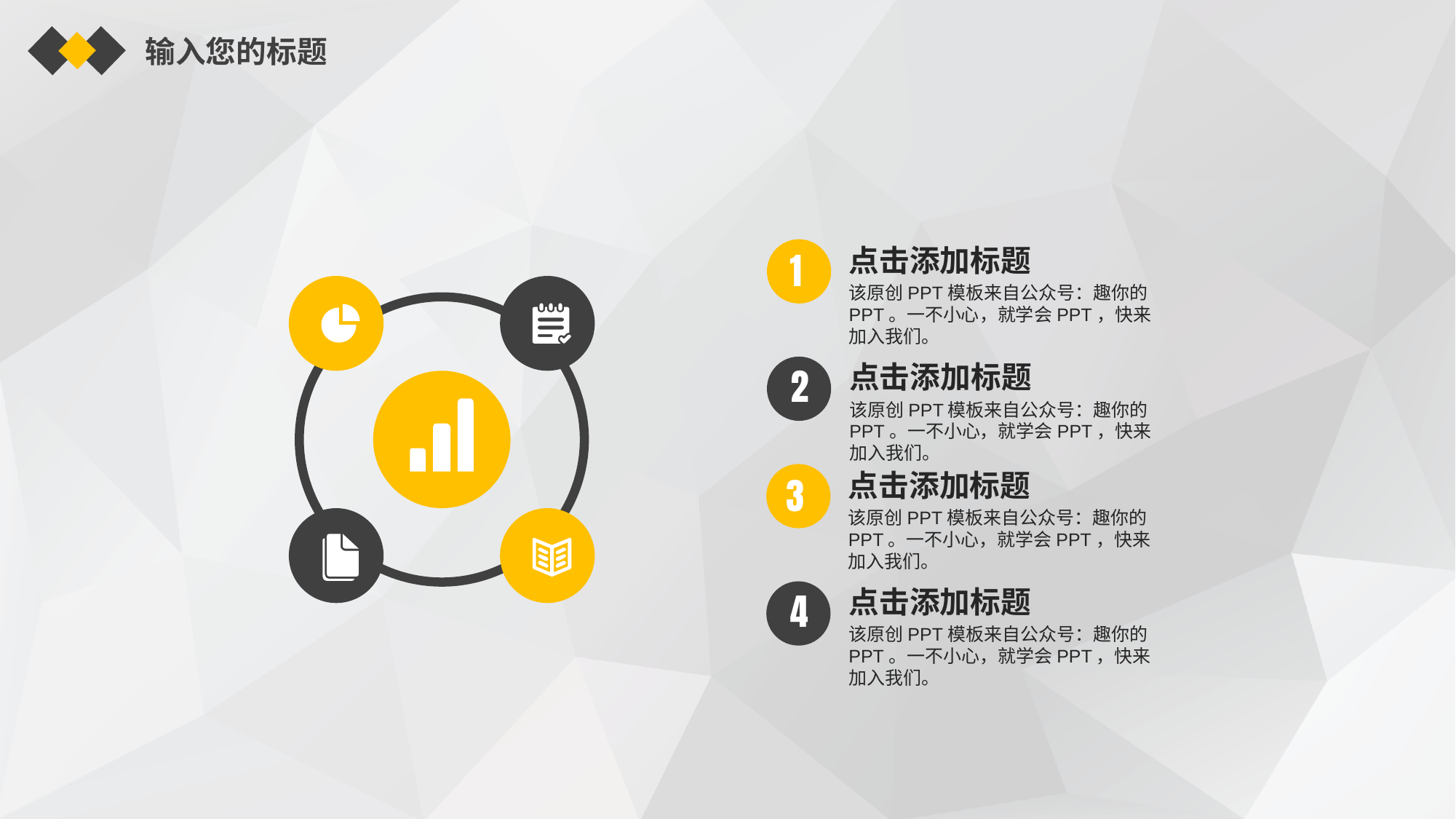

输入您的标题

点击添加标题

1

该原创PPT模板来自公众号：趣你的PPT。一不小心，就学会PPT，快来加入我们。
点击添加标题

2
该原创PPT模板来自公众号：趣你的PPT。一不小心，就学会PPT，快来加入我们。
点击添加标题

3
该原创PPT模板来自公众号：趣你的PPT。一不小心，就学会PPT，快来加入我们。
点击添加标题

4
该原创PPT模板来自公众号：趣你的PPT。一不小心，就学会PPT，快来加入我们。